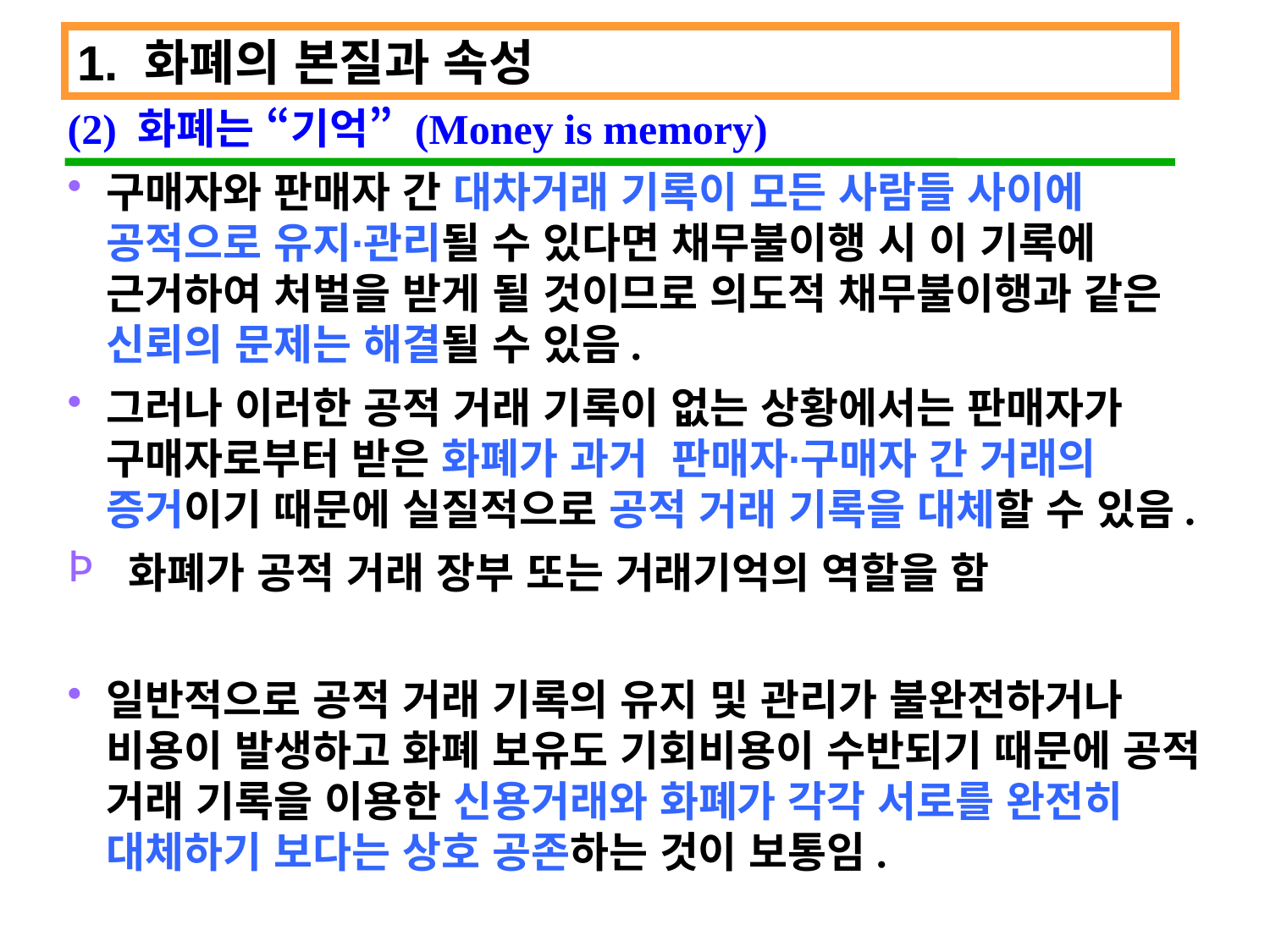

1. 화폐의 본질과 속성
(2) 화폐는 “기억” (Money is memory)
구매자와 판매자 간 대차거래 기록이 모든 사람들 사이에 공적으로 유지∙관리될 수 있다면 채무불이행 시 이 기록에 근거하여 처벌을 받게 될 것이므로 의도적 채무불이행과 같은 신뢰의 문제는 해결될 수 있음.
그러나 이러한 공적 거래 기록이 없는 상황에서는 판매자가 구매자로부터 받은 화폐가 과거  판매자∙구매자 간 거래의 증거이기 때문에 실질적으로 공적 거래 기록을 대체할 수 있음.
 화폐가 공적 거래 장부 또는 거래기억의 역할을 함

일반적으로 공적 거래 기록의 유지 및 관리가 불완전하거나 비용이 발생하고 화폐 보유도 기회비용이 수반되기 때문에 공적 거래 기록을 이용한 신용거래와 화폐가 각각 서로를 완전히 대체하기 보다는 상호 공존하는 것이 보통임.